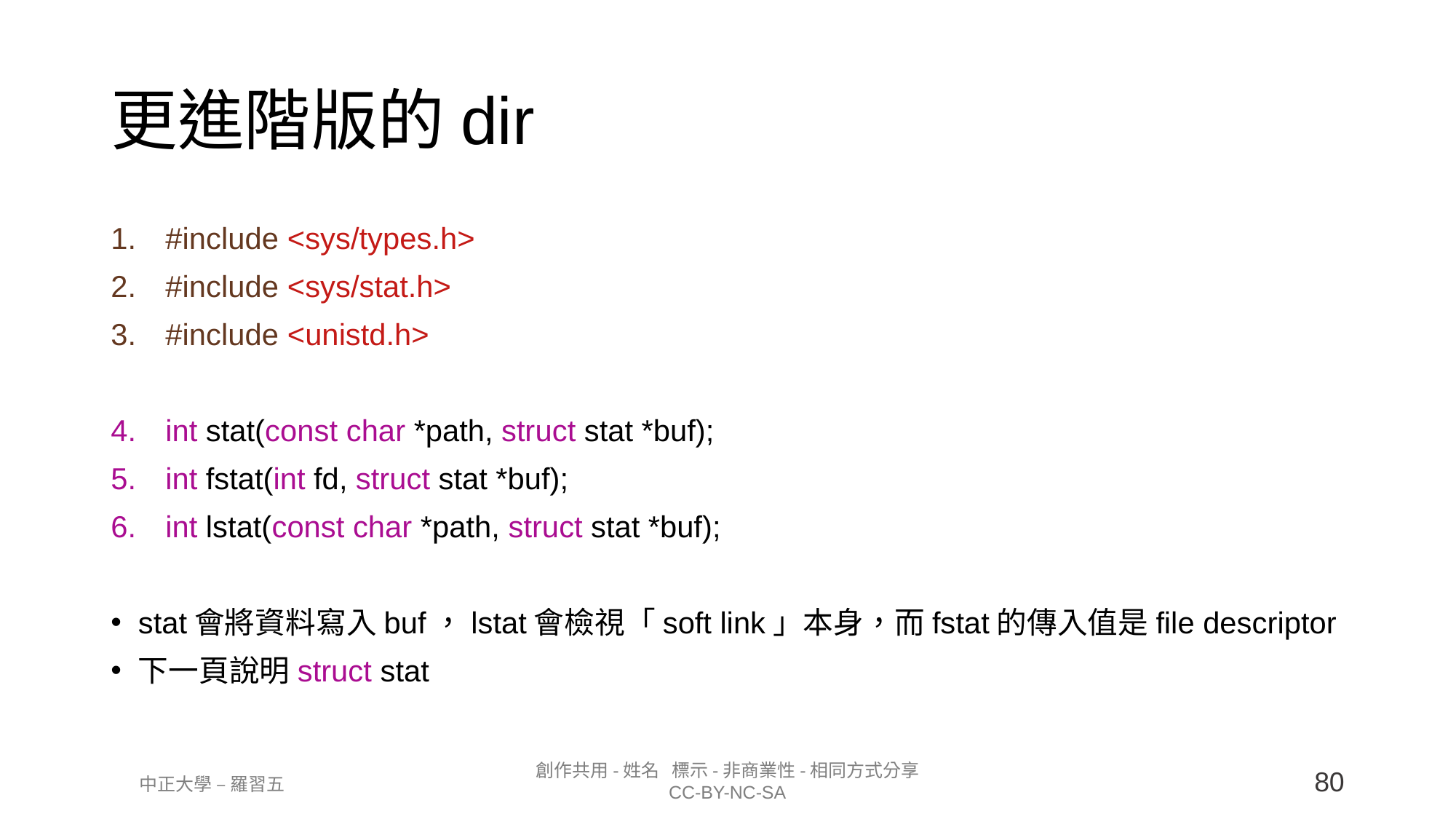

更進階版的dir
#include <sys/types.h>
#include <sys/stat.h>
#include <unistd.h>

int stat(const char *path, struct stat *buf);
int fstat(int fd, struct stat *buf);
int lstat(const char *path, struct stat *buf);

stat會將資料寫入buf，lstat會檢視「soft link」本身，而fstat的傳入值是file descriptor
下一頁說明struct stat